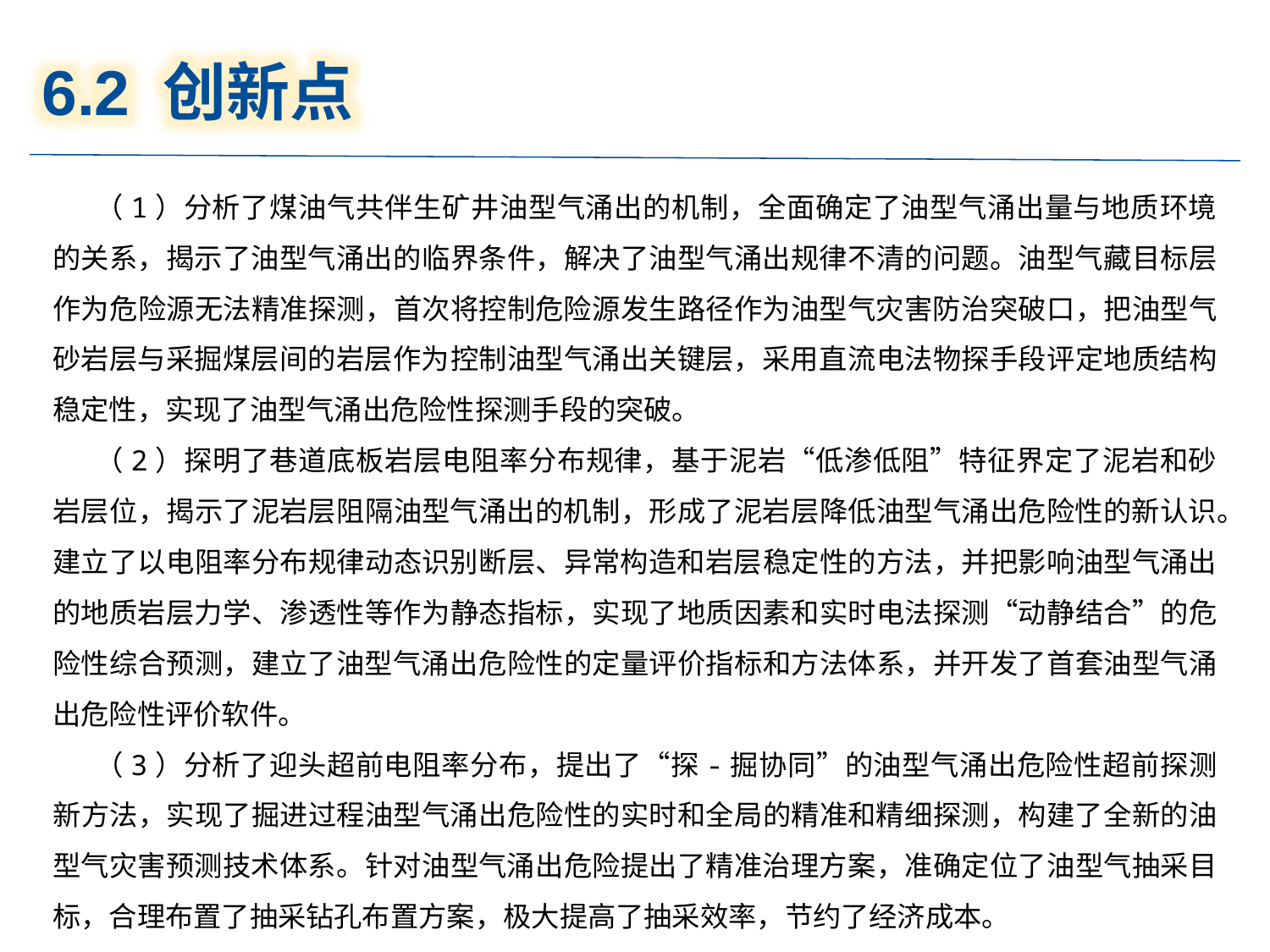

6.2 创新点
（1）分析了煤油气共伴生矿井油型气涌出的机制，全面确定了油型气涌出量与地质环境的关系，揭示了油型气涌出的临界条件，解决了油型气涌出规律不清的问题。油型气藏目标层作为危险源无法精准探测，首次将控制危险源发生路径作为油型气灾害防治突破口，把油型气砂岩层与采掘煤层间的岩层作为控制油型气涌出关键层，采用直流电法物探手段评定地质结构稳定性，实现了油型气涌出危险性探测手段的突破。
（2）探明了巷道底板岩层电阻率分布规律，基于泥岩“低渗低阻”特征界定了泥岩和砂岩层位，揭示了泥岩层阻隔油型气涌出的机制，形成了泥岩层降低油型气涌出危险性的新认识。建立了以电阻率分布规律动态识别断层、异常构造和岩层稳定性的方法，并把影响油型气涌出的地质岩层力学、渗透性等作为静态指标，实现了地质因素和实时电法探测“动静结合”的危险性综合预测，建立了油型气涌出危险性的定量评价指标和方法体系，并开发了首套油型气涌出危险性评价软件。
（3）分析了迎头超前电阻率分布，提出了“探-掘协同”的油型气涌出危险性超前探测新方法，实现了掘进过程油型气涌出危险性的实时和全局的精准和精细探测，构建了全新的油型气灾害预测技术体系。针对油型气涌出危险提出了精准治理方案，准确定位了油型气抽采目标，合理布置了抽采钻孔布置方案，极大提高了抽采效率，节约了经济成本。